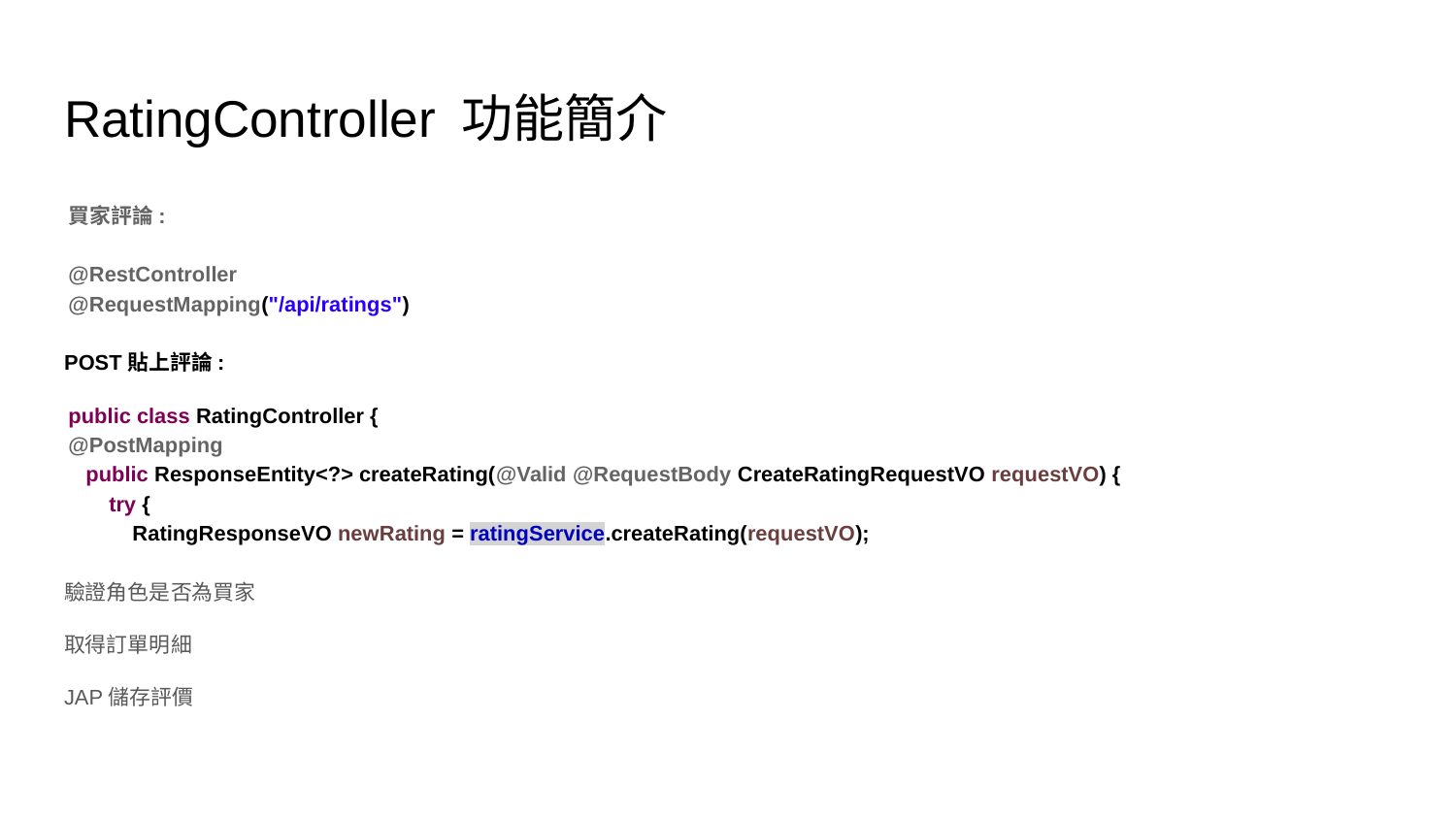

# RatingController 功能簡介
買家評論:

@RestController
@RequestMapping("/api/ratings")

POST貼上評論:
public class RatingController {
@PostMapping
   public ResponseEntity<?> createRating(@Valid @RequestBody CreateRatingRequestVO requestVO) {
       try {
           RatingResponseVO newRating = ratingService.createRating(requestVO);

驗證角色是否為買家
取得訂單明細
JAP儲存評價